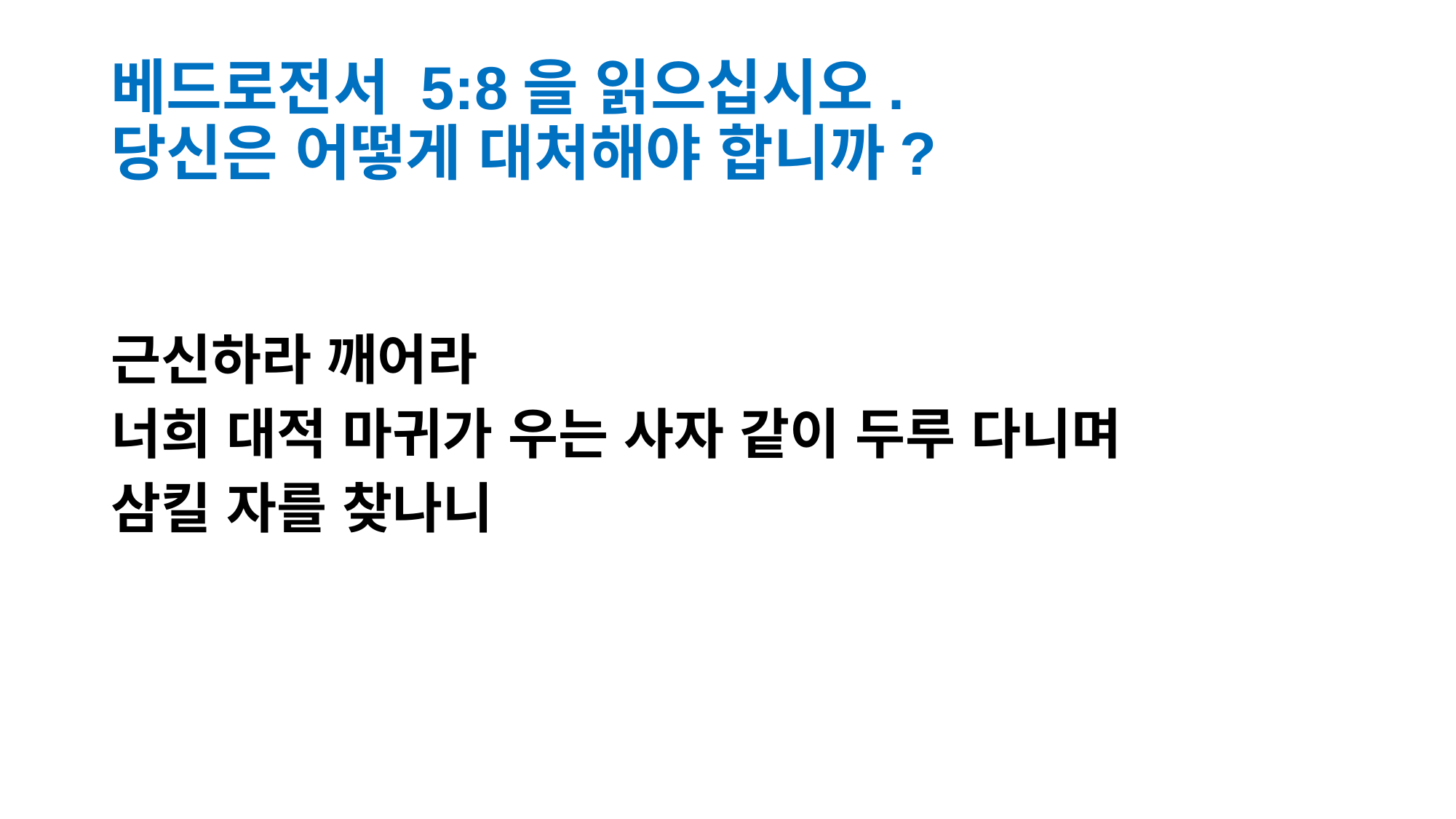

# 베드로전서 5:8을 읽으십시오. 당신은 어떻게 대처해야 합니까?
근신하라 깨어라
너희 대적 마귀가 우는 사자 같이 두루 다니며
삼킬 자를 찾나니